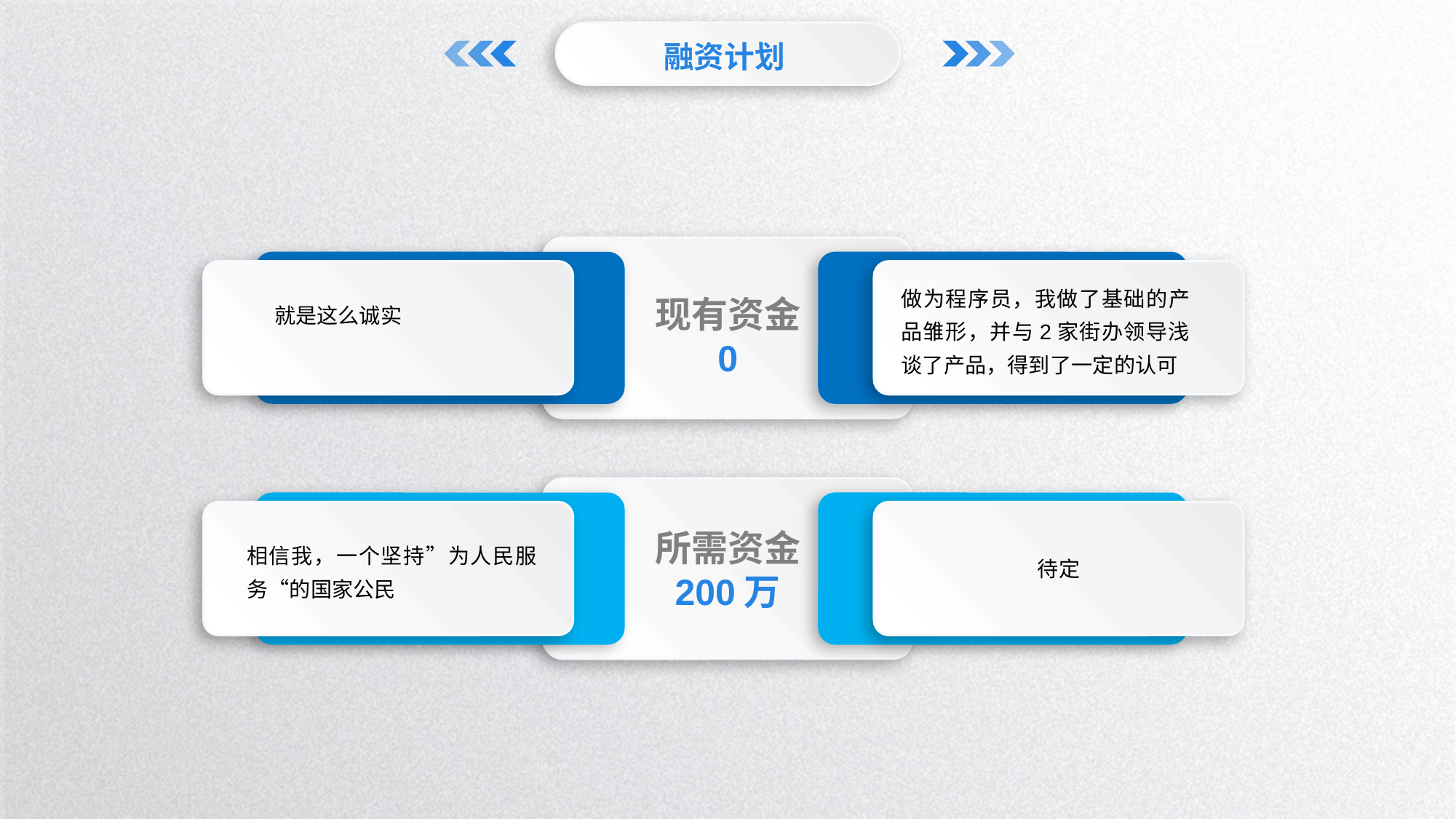

融资计划

做为程序员，我做了基础的产品雏形，并与2家街办领导浅谈了产品，得到了一定的认可
现有资金
0
就是这么诚实

待定
所需资金
200万
相信我，一个坚持”为人民服务“的国家公民